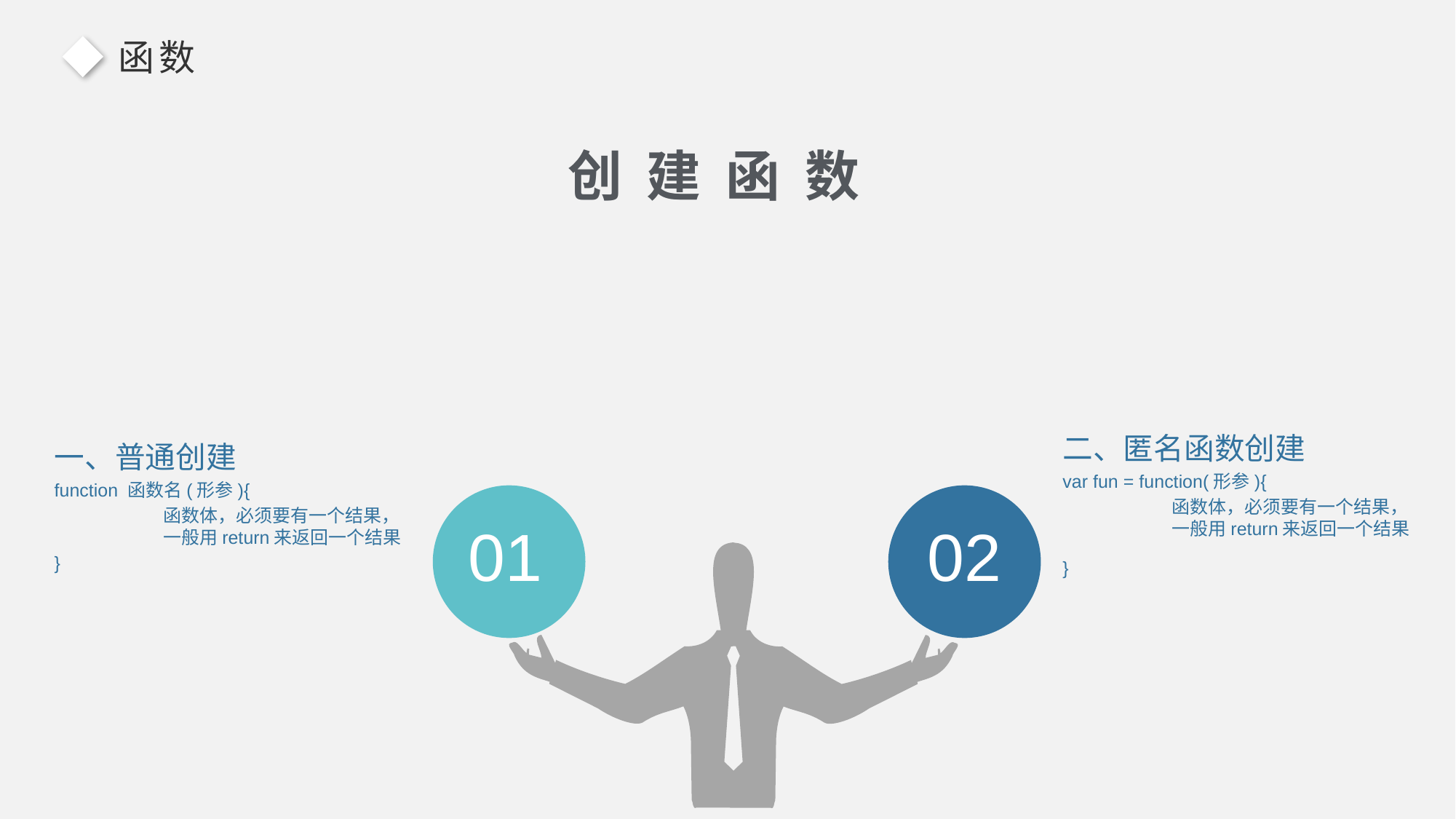

函数

创  建  函  数
二、匿名函数创建
var fun = function(形参){
	函数体，必须要有一个结果，	一般用return来返回一个结果
}

02
一、普通创建
function 函数名(形参){
	函数体，必须要有一个结果，	一般用return来返回一个结果
}

01